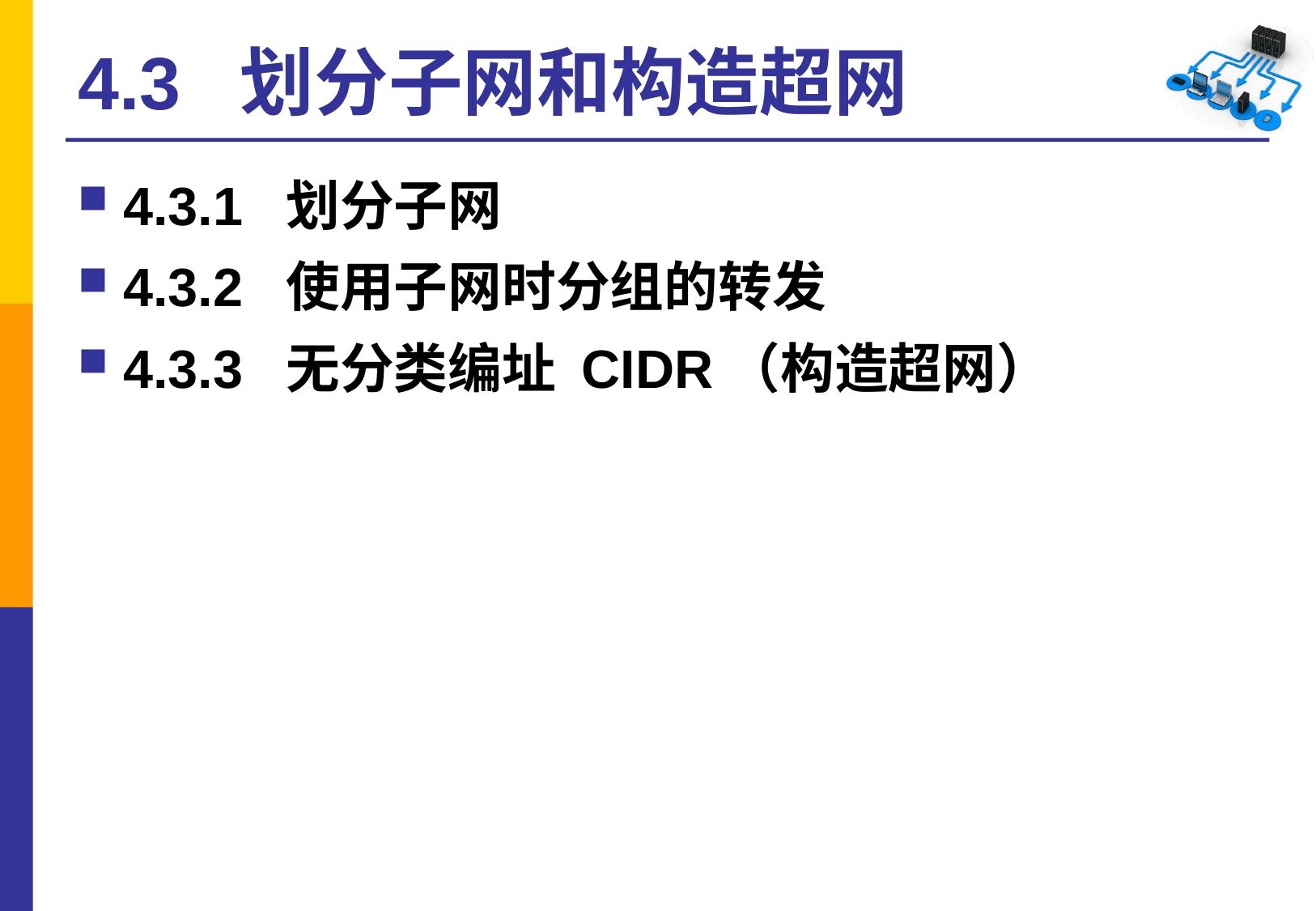

# 4.3  划分子网和构造超网
4.3.1  划分子网
4.3.2  使用子网时分组的转发
4.3.3  无分类编址 CIDR（构造超网）